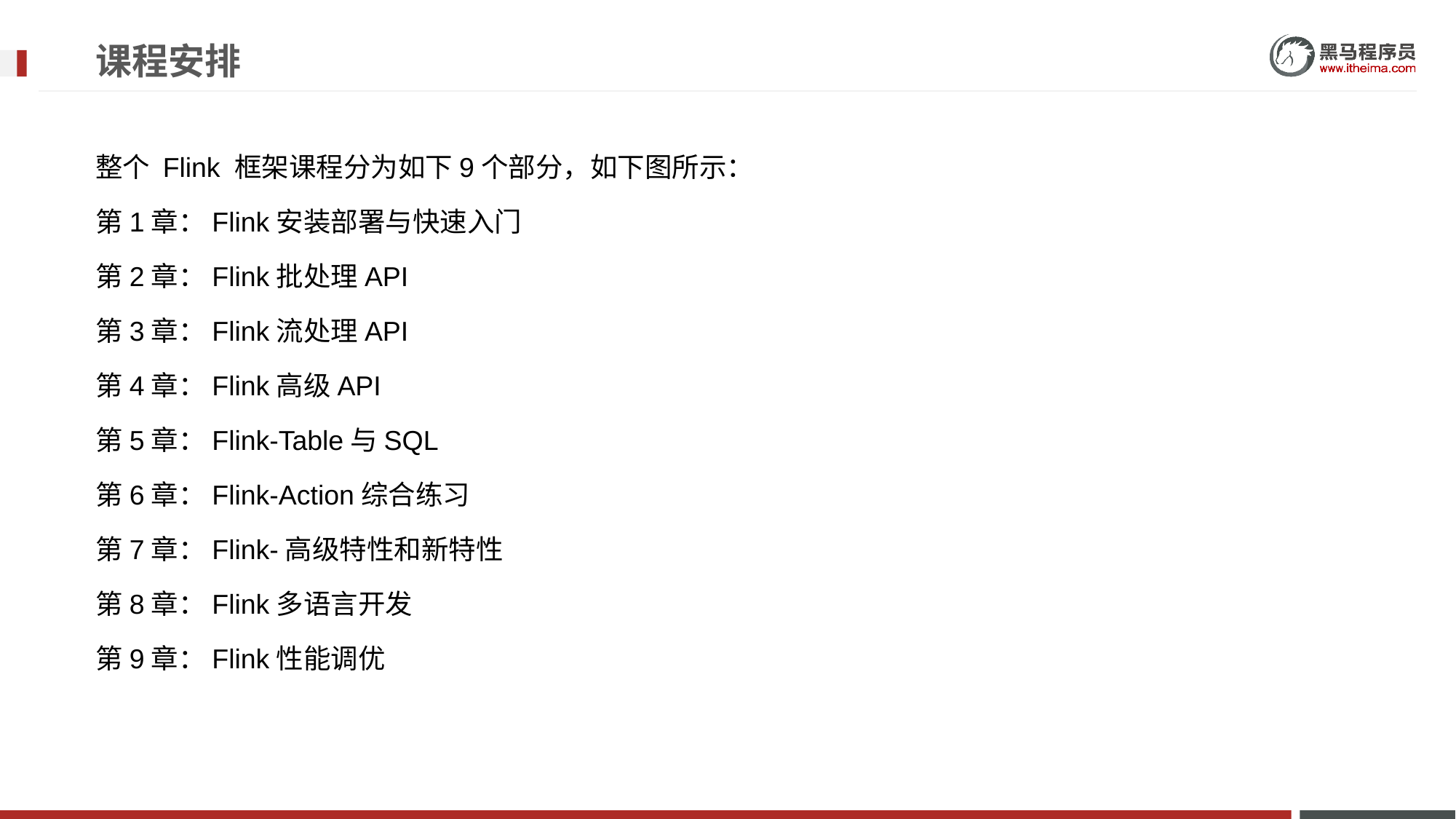

# 课程安排
整个 Flink 框架课程分为如下9个部分，如下图所示：
第1章：Flink安装部署与快速入门
第2章：Flink批处理API
第3章：Flink流处理API
第4章：Flink高级API
第5章：Flink-Table与SQL
第6章：Flink-Action综合练习
第7章：Flink-高级特性和新特性
第8章：Flink多语言开发
第9章：Flink性能调优